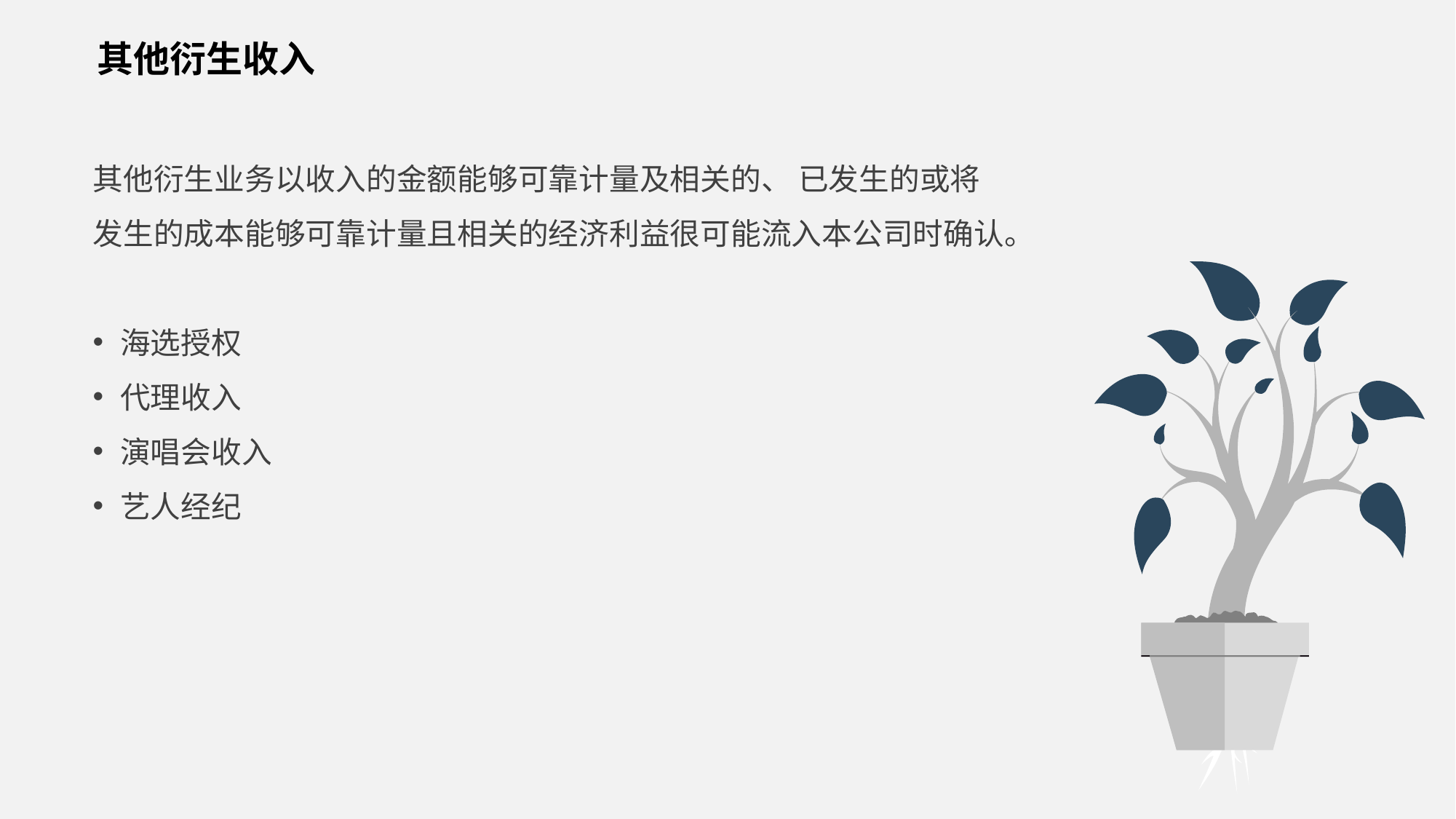

其他衍生收入
其他衍生业务以收入的金额能够可靠计量及相关的、 已发生的或将发生的成本能够可靠计量且相关的经济利益很可能流入本公司时确认。

海选授权
代理收入
演唱会收入
艺人经纪